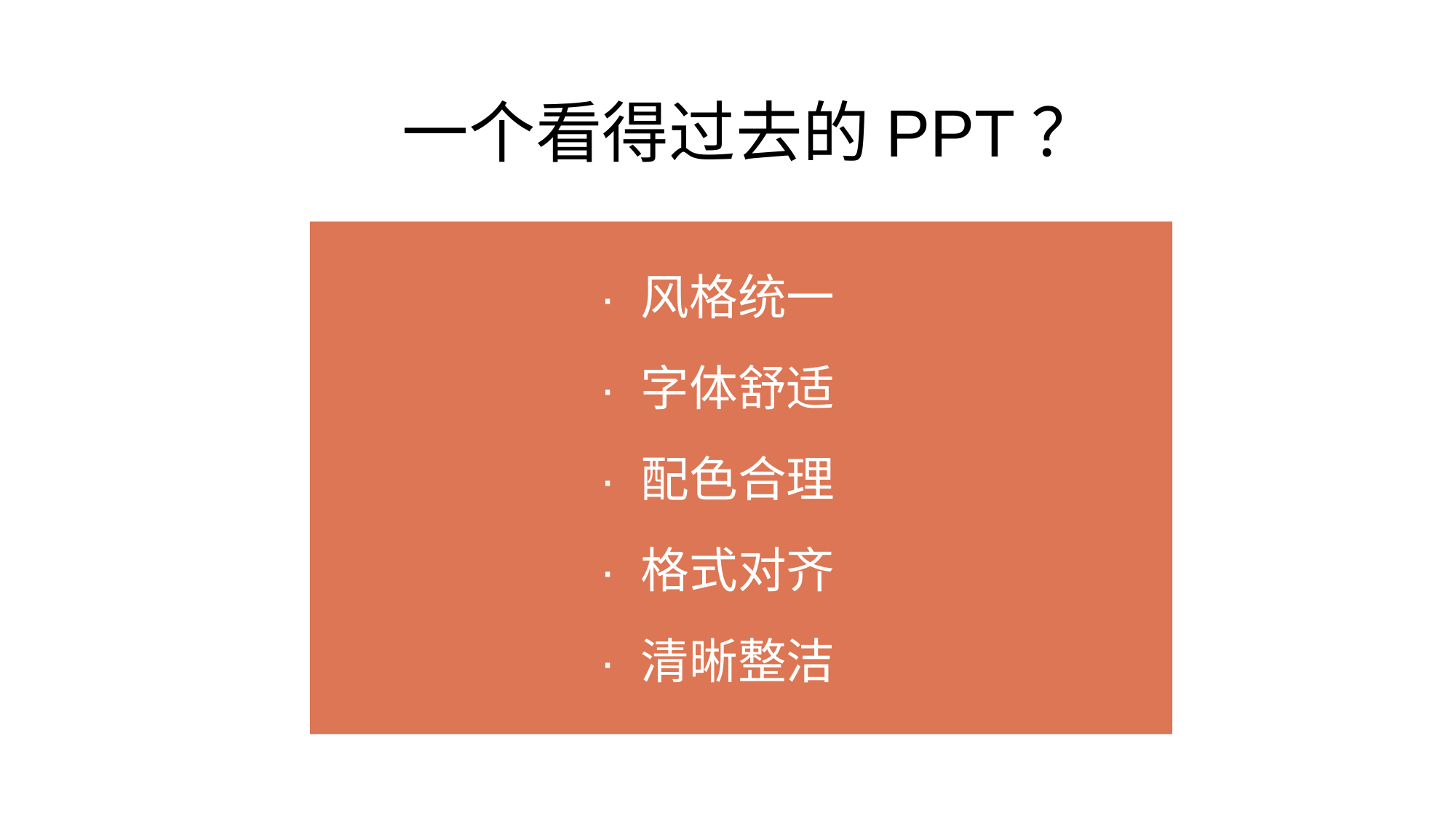

一个看得过去的PPT？

· 风格统一

· 字体舒适

· 配色合理

· 格式对齐

· 清晰整洁